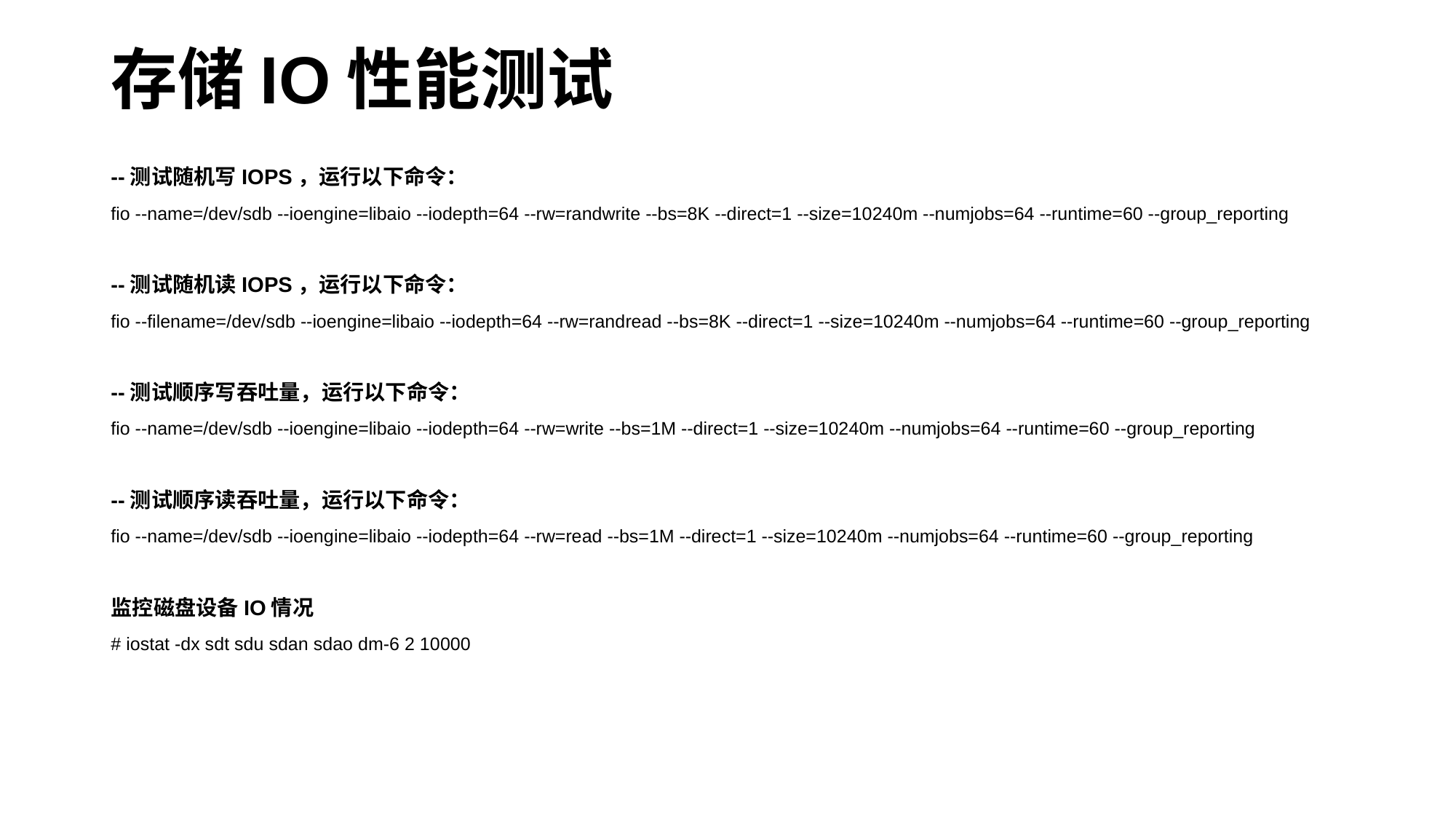

# 存储IO性能测试
--测试随机写IOPS，运行以下命令：
fio --name=/dev/sdb --ioengine=libaio --iodepth=64 --rw=randwrite --bs=8K --direct=1 --size=10240m --numjobs=64 --runtime=60 --group_reporting

--测试随机读IOPS，运行以下命令：
fio --filename=/dev/sdb --ioengine=libaio --iodepth=64 --rw=randread --bs=8K --direct=1 --size=10240m --numjobs=64 --runtime=60 --group_reporting

--测试顺序写吞吐量，运行以下命令：
fio --name=/dev/sdb --ioengine=libaio --iodepth=64 --rw=write --bs=1M --direct=1 --size=10240m --numjobs=64 --runtime=60 --group_reporting

--测试顺序读吞吐量，运行以下命令：
fio --name=/dev/sdb --ioengine=libaio --iodepth=64 --rw=read --bs=1M --direct=1 --size=10240m --numjobs=64 --runtime=60 --group_reporting

监控磁盘设备IO情况
# iostat -dx sdt sdu sdan sdao dm-6 2 10000